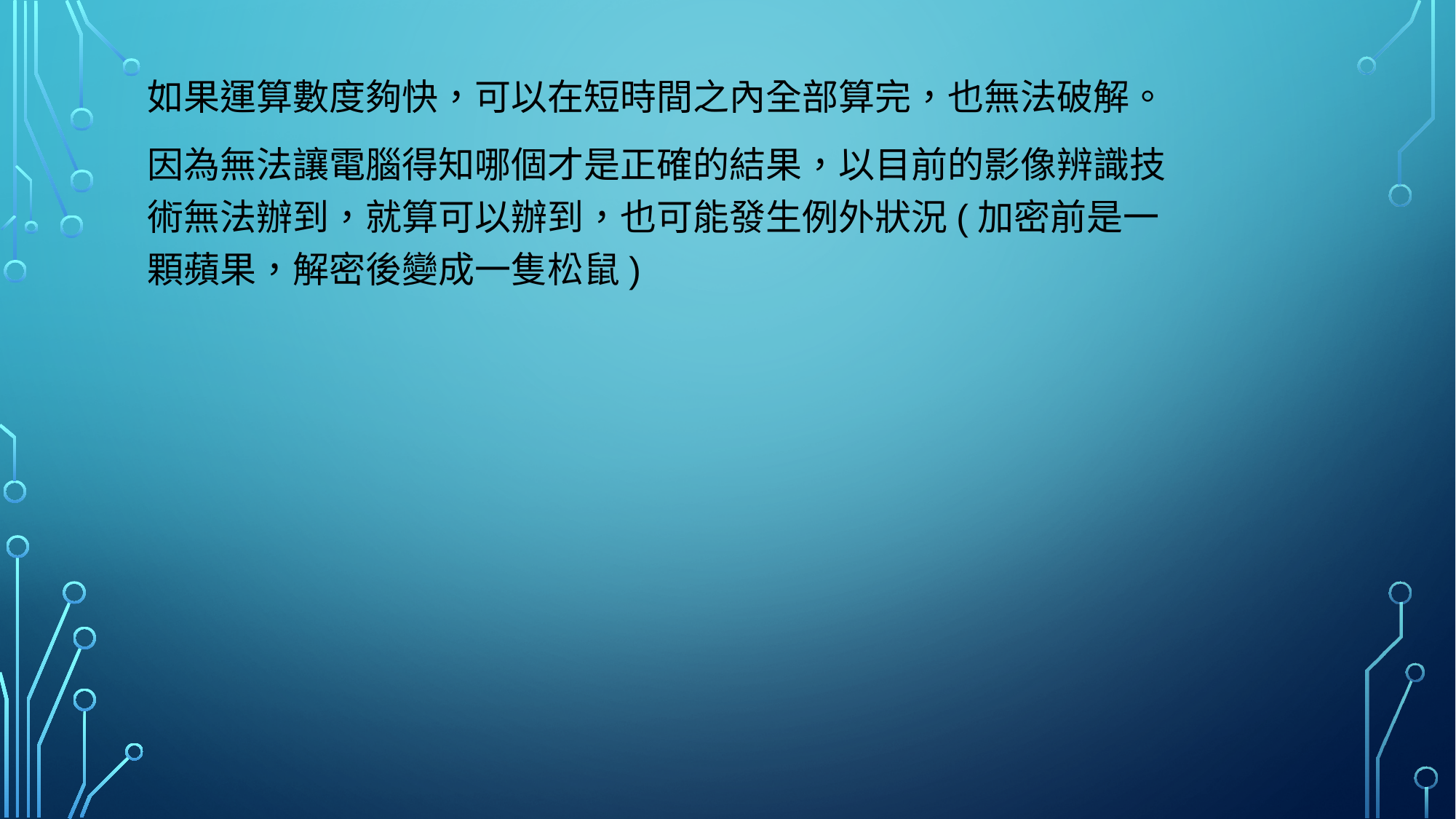

如果運算數度夠快，可以在短時間之內全部算完，也無法破解。
因為無法讓電腦得知哪個才是正確的結果，以目前的影像辨識技術無法辦到，就算可以辦到，也可能發生例外狀況(加密前是一顆蘋果，解密後變成一隻松鼠)